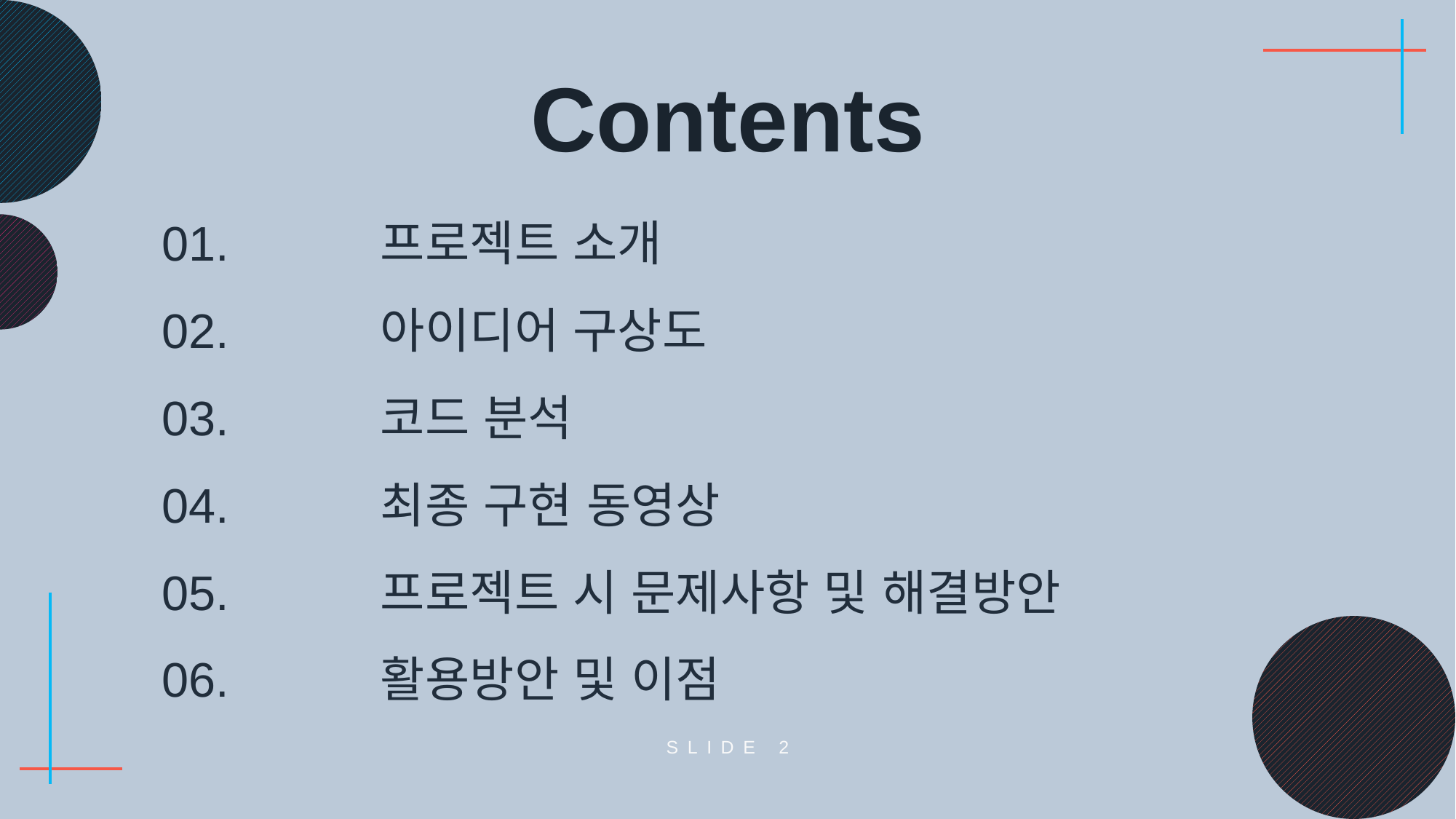

Contents
01.		프로젝트 소개
02.		아이디어 구상도
03.		코드 분석
04.		최종 구현 동영상
05.		프로젝트 시 문제사항 및 해결방안
06.		활용방안 및 이점